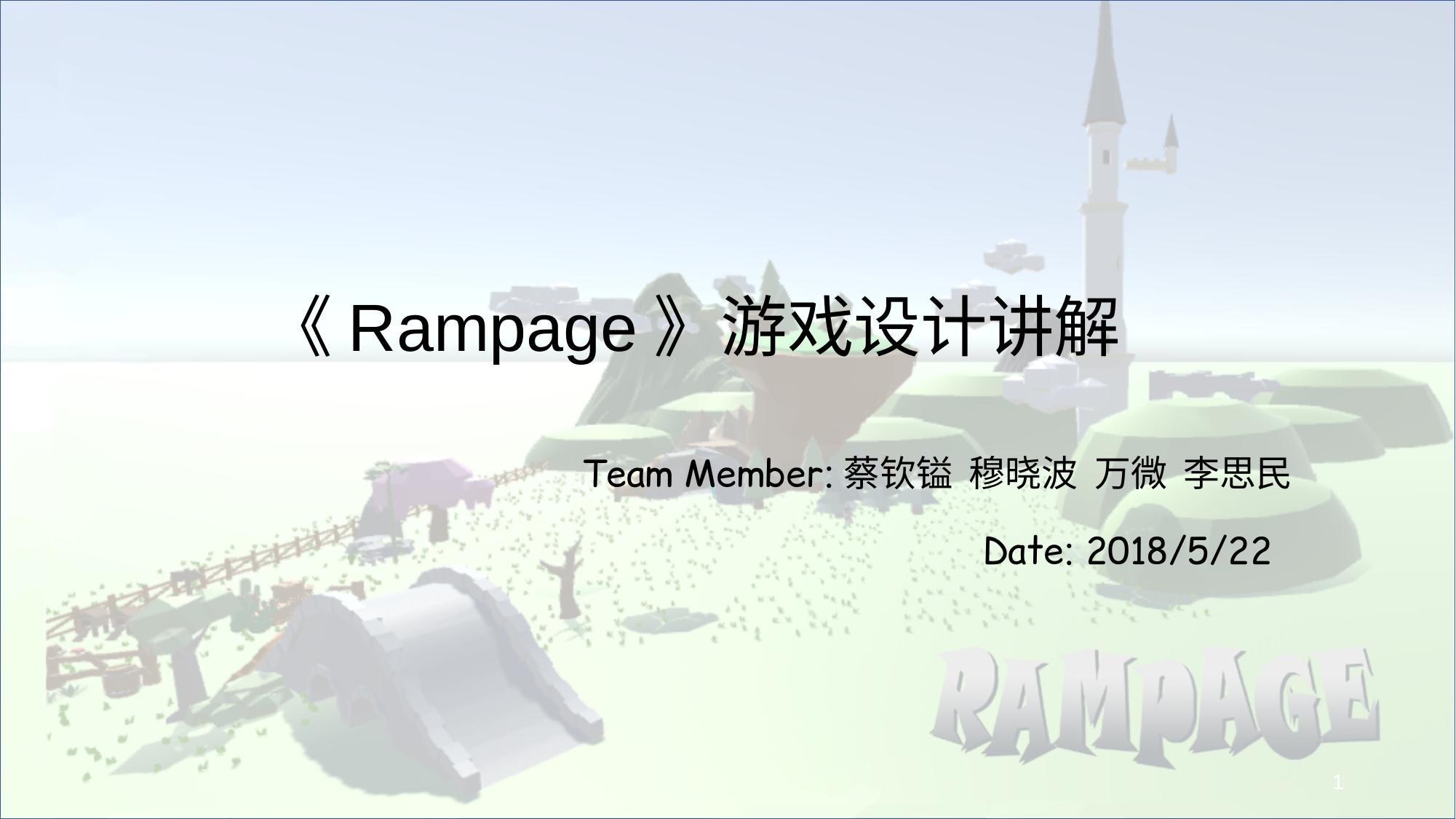

《Rampage》游戏设计讲解
Team Member:蔡钦镒  穆晓波  万微  李思民
Date: 2018/5/22
1